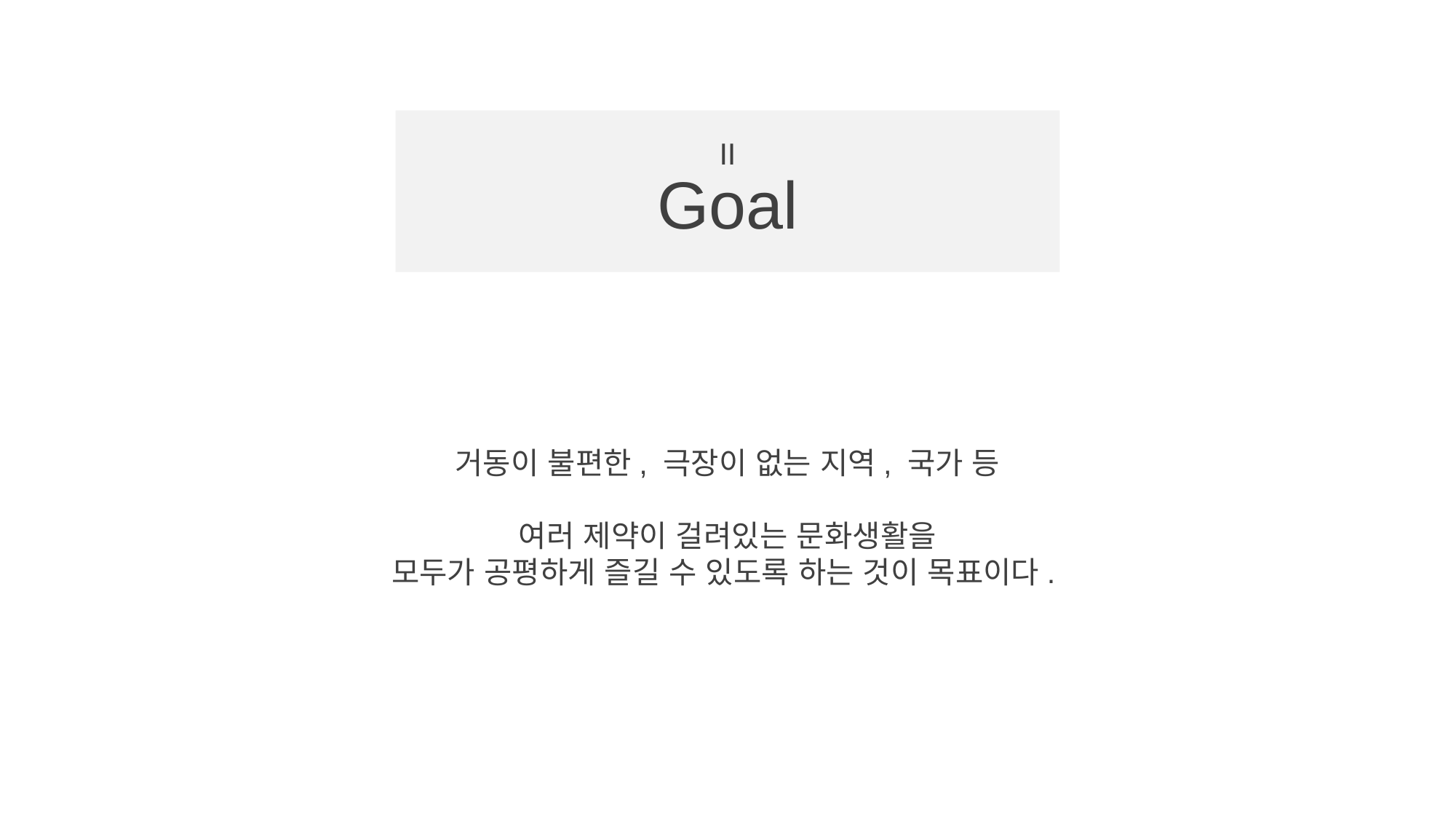

# II Goal
거동이 불편한, 극장이 없는 지역, 국가 등

여러 제약이 걸려있는 문화생활을
모두가 공평하게 즐길 수 있도록 하는 것이 목표이다.